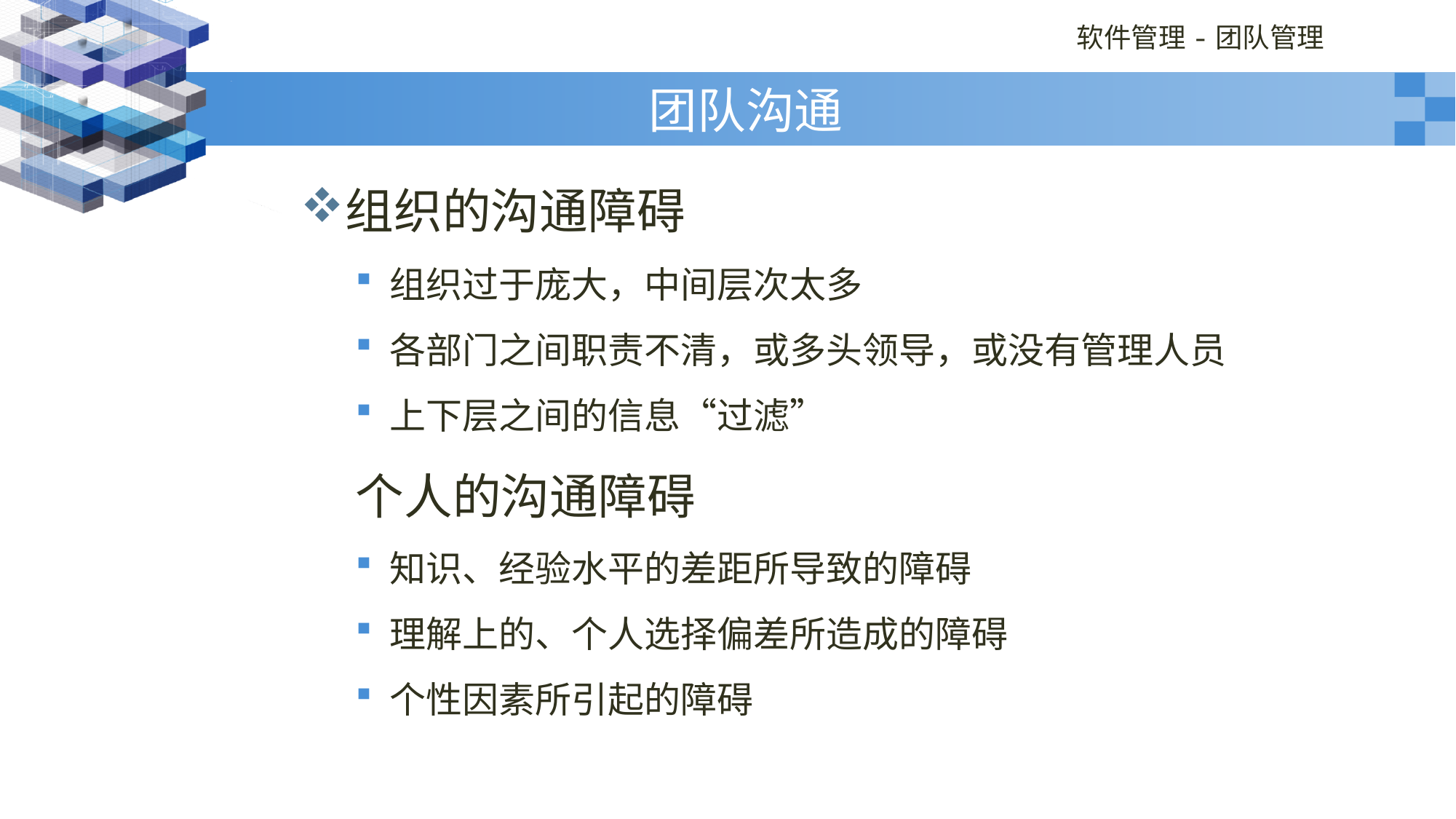

# 团队沟通
组织的沟通障碍
组织过于庞大，中间层次太多
各部门之间职责不清，或多头领导，或没有管理人员
上下层之间的信息“过滤”
个人的沟通障碍
知识、经验水平的差距所导致的障碍
理解上的、个人选择偏差所造成的障碍
个性因素所引起的障碍